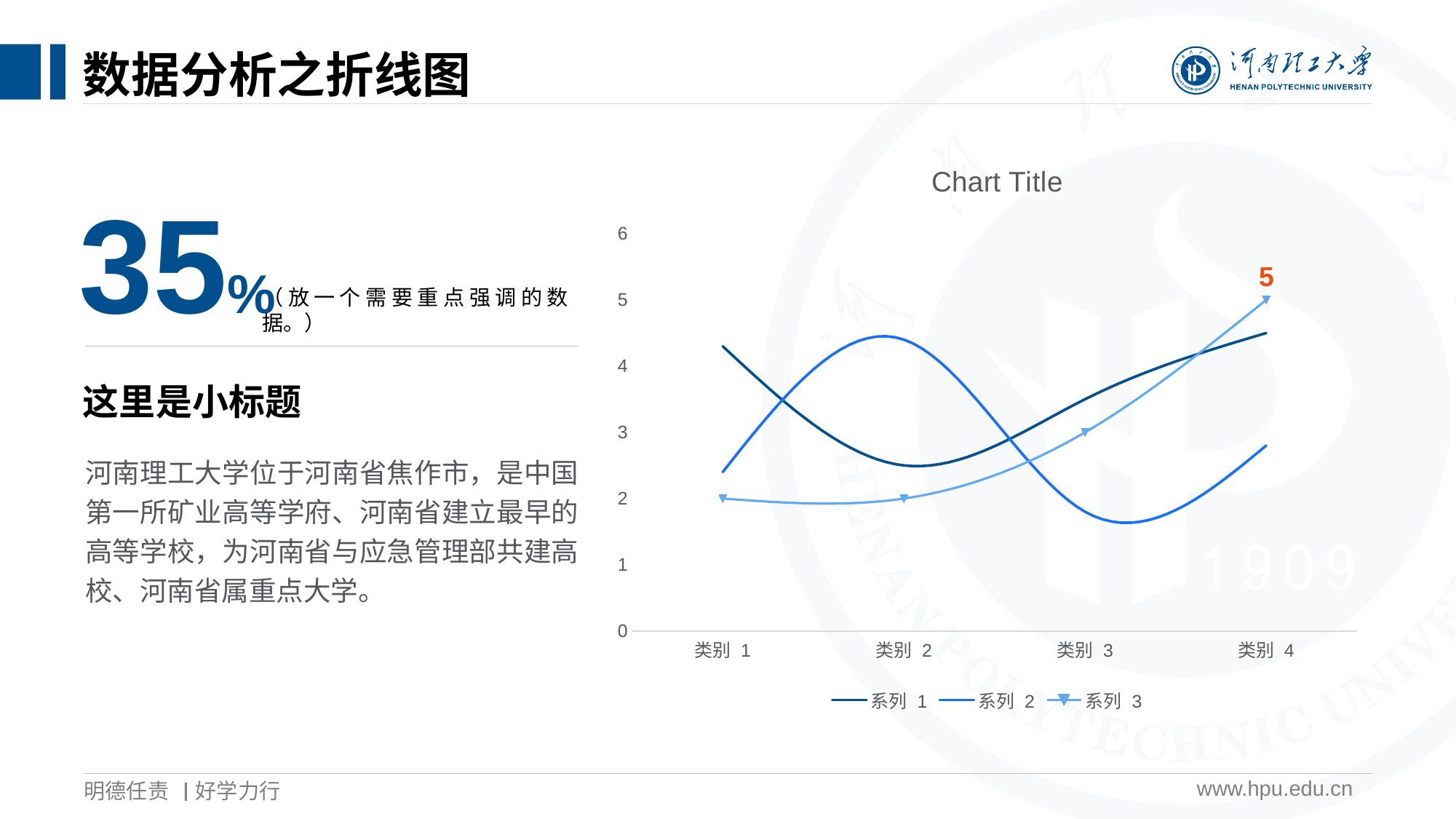

# 数据分析之折线图

### Chart:

| Category | 系列 1 | 系列 2 | 系列 3 |
|---|---|---|---|
| 类别 1 | 4.3 | 2.4 | 2.0 |
| 类别 2 | 2.5 | 4.4 | 2.0 |
| 类别 3 | 3.5 | 1.8 | 3.0 |
| 类别 4 | 4.5 | 2.8 | 5.0 |
35%
（放一个需要重点强调的数据。）
这里是小标题
河南理工大学位于河南省焦作市，是中国第一所矿业高等学府、河南省建立最早的高等学校，为河南省与应急管理部共建高校、河南省属重点大学。